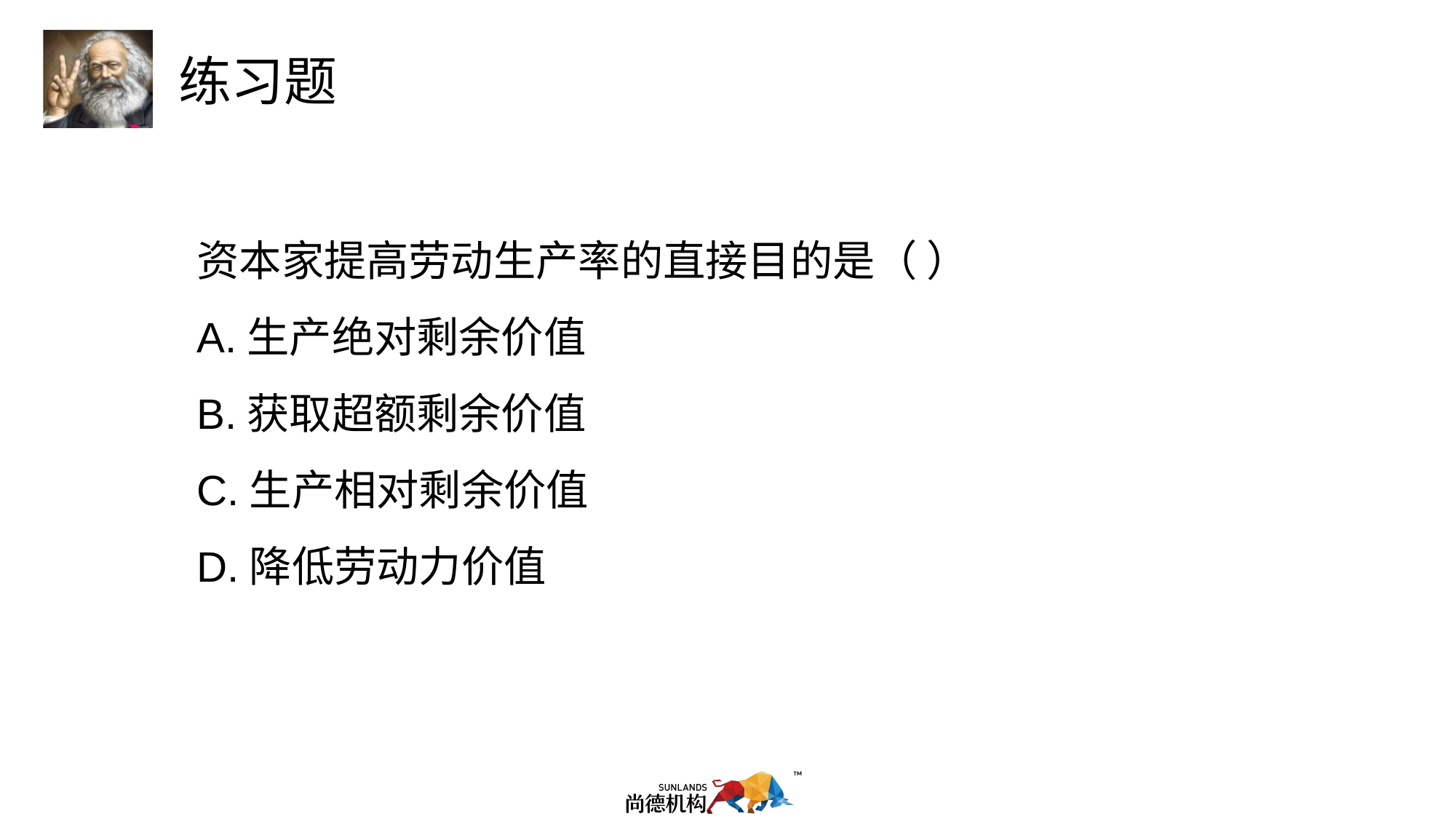

资本家提高劳动生产率的直接目的是（ ）
A.生产绝对剩余价值
B.获取超额剩余价值
C.生产相对剩余价值
D.降低劳动力价值